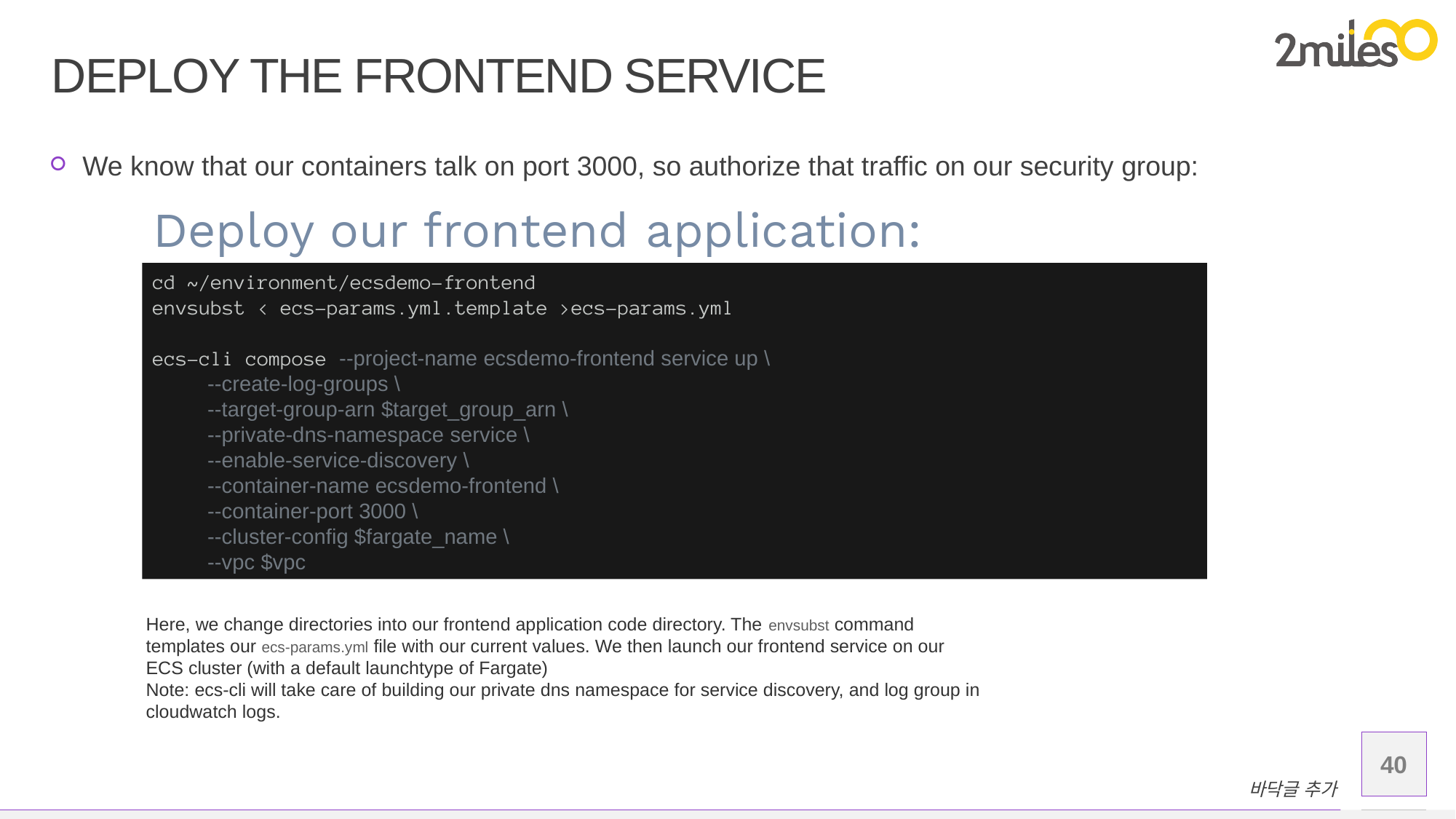

# Deploy the Frontend Service
We know that our containers talk on port 3000, so authorize that traffic on our security group:
Deploy our frontend application:
cd ~/environment/ecsdemo-frontend
envsubst < ecs-params.yml.template >ecs-params.yml

ecs-cli compose --project-name ecsdemo-frontend service up \
--create-log-groups \
--target-group-arn $target_group_arn \
--private-dns-namespace service \
--enable-service-discovery \
--container-name ecsdemo-frontend \
--container-port 3000 \
--cluster-config $fargate_name \
--vpc $vpc
Here, we change directories into our frontend application code directory. The envsubst command templates our ecs-params.yml file with our current values. We then launch our frontend service on our ECS cluster (with a default launchtype of Fargate)
Note: ecs-cli will take care of building our private dns namespace for service discovery, and log group in cloudwatch logs.
40
바닥글 추가